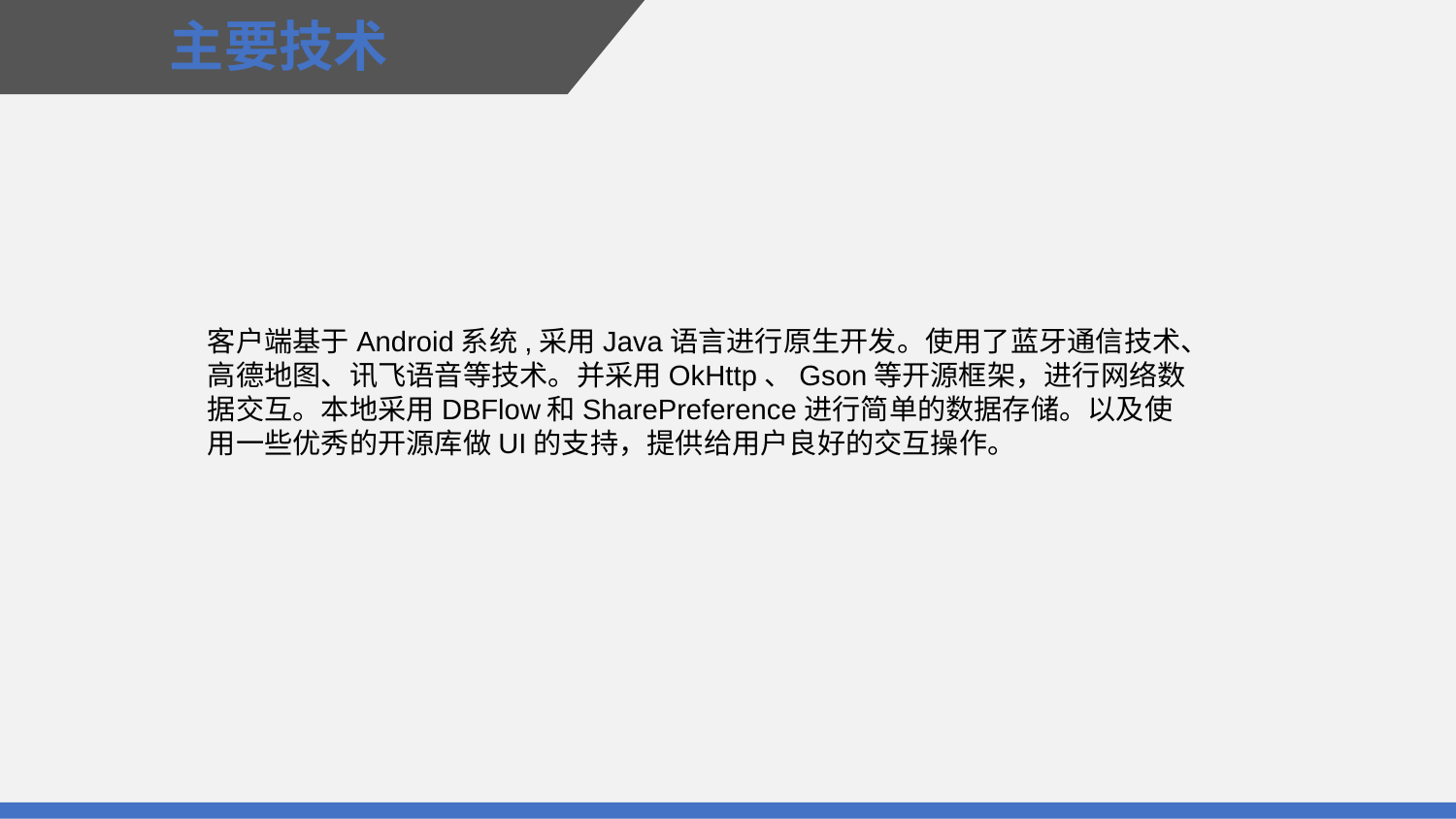

主要技术
客户端基于Android系统,采用Java语言进行原生开发。使用了蓝牙通信技术、高德地图、讯飞语音等技术。并采用OkHttp、Gson等开源框架，进行网络数据交互。本地采用DBFlow和SharePreference进行简单的数据存储。以及使用一些优秀的开源库做UI的支持，提供给用户良好的交互操作。